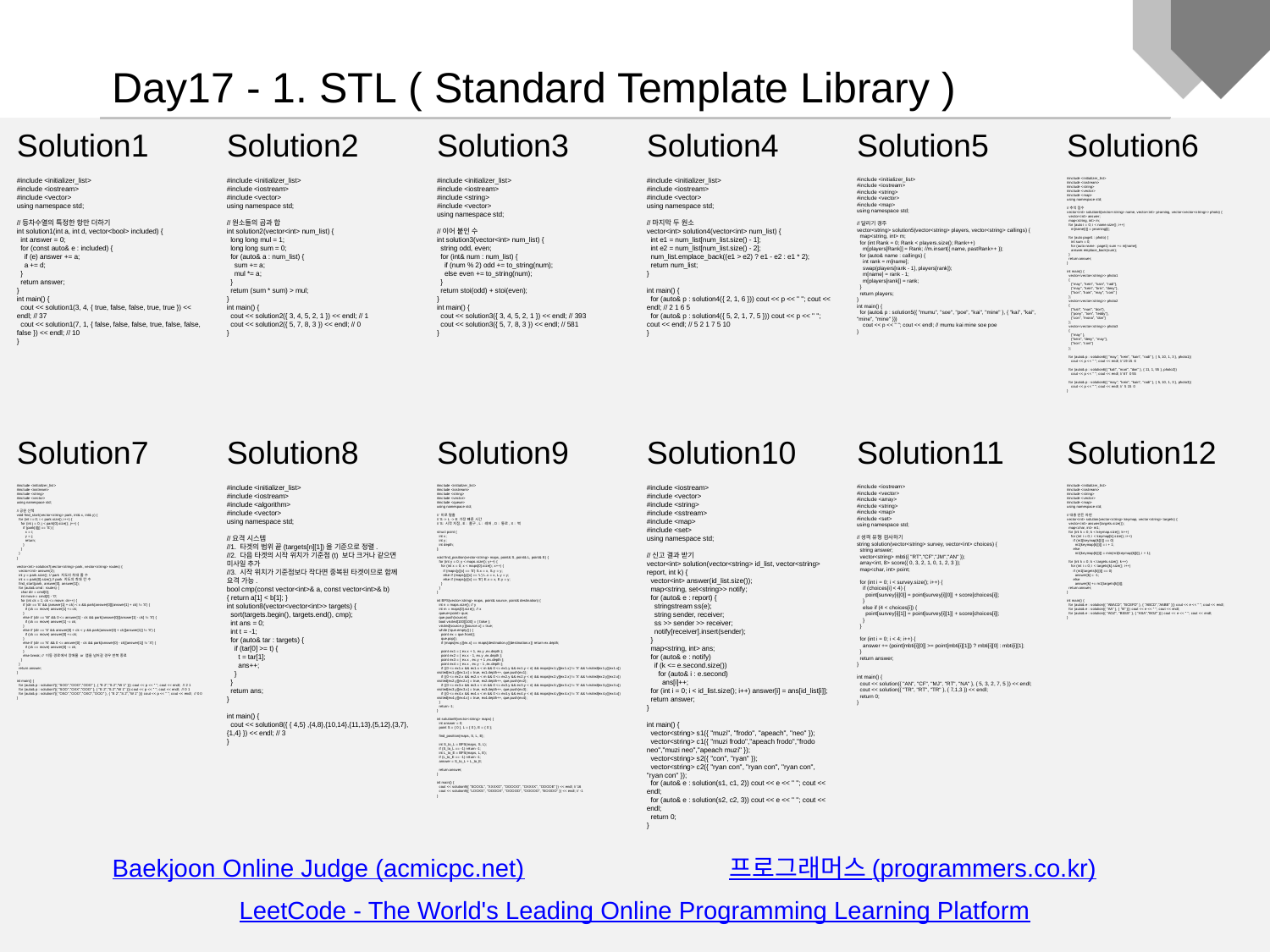

Day17 - 1. STL ( Standard Template Library )
Solution1
Solution2
Solution3
Solution4
Solution5
Solution6
#include <initializer_list>
#include <iostream>
#include <vector>
using namespace std;

//등차수열의 특정한 항만 더하기
int solution1(int a, int d, vector<bool> included) {
  int answer = 0;
  for (const auto& e : included) {
    if (e) answer += a;
    a += d;
  }
  return answer;
}
int main() {
  cout << solution1(3, 4, { true, false, false, true, true }) << endl; // 37
  cout << solution1(7, 1, { false, false, false, true, false, false, false }) << endl; // 10
}
#include <initializer_list>
#include <iostream>
#include <vector>
using namespace std;

//원소들의 곱과 합
int solution2(vector<int> num_list) {
  long long mul = 1;
  long long sum = 0;
  for (auto& a : num_list) {
    sum += a;
    mul *= a;
  }
  return (sum * sum) > mul;
}
int main() {
  cout << solution2({ 3, 4, 5, 2, 1 }) << endl; // 1
  cout << solution2({ 5, 7, 8, 3 }) << endl; // 0
}
#include <initializer_list>
#include <iostream>
#include <string>
#include <vector>
using namespace std;

//이어 붙인 수
int solution3(vector<int> num_list) {
  string odd, even;
  for (int& num : num_list) {
    if (num % 2) odd += to_string(num);
    else even += to_string(num);
  }
  return stoi(odd) + stoi(even);
}
int main() {
  cout << solution3({ 3, 4, 5, 2, 1 }) << endl; // 393
  cout << solution3({ 5, 7, 8, 3 }) << endl; // 581
}
#include <initializer_list>
#include <iostream>
#include <vector>
using namespace std;

//마지막 두 원소
vector<int> solution4(vector<int> num_list) {
  int e1 = num_list[num_list.size() - 1];
  int e2 = num_list[num_list.size() - 2];
  num_list.emplace_back((e1 > e2) ? e1 - e2 : e1 * 2);
  return num_list;
}

int main() {
  for (auto& p : solution4({ 2, 1, 6 })) cout << p << " "; cout << endl; // 2 1 6 5
  for (auto& p : solution4({ 5, 2, 1, 7, 5 })) cout << p << " "; cout << endl; // 5 2 1 7 5 10
}
#include <initializer_list>
#include <iostream>
#include <string>
#include <vector>
#include <map>
using namespace std;

//달리기 경주
vector<string> solution5(vector<string> players, vector<string> callings) {
  map<string, int> m;
  for (int Rank = 0; Rank < players.size(); Rank++)
    m[players[Rank]] = Rank; //m.insert({ name, pastRank++ });
  for (auto& name : callings) {
    int rank = m[name];
    swap(players[rank - 1], players[rank]);
    m[name] = rank - 1;
    m[players[rank]] = rank;
  }
  return players;
}
int main() {
  for (auto& p : solution5({ "mumu", "soe", "poe", "kai", "mine" }, { "kai", "kai", "mine", "mine" }))
    cout << p << " "; cout << endl; // mumu kai mine soe poe
}
#include <initializer_list>
#include <iostream>
#include <string>
#include <vector>
#include <map>
using namespace std;

//추억 점수
vector<int> solution6(vector<string> name, vector<int> yearning, vector<vector<string>> photo) {
  vector<int> answer;
  map<string, int> m;
  for (auto i = 0; i < name.size(); i++)
    m[name[i]] = yearning[i];

  for (auto page1 : photo) {
    int sum = 0;
    for (auto name : page1) sum += m[name];
    answer.emplace_back(sum);
  }
  return answer;
}

int main() {
  vector<vector<string>> photo1
  {
    {"may", "kein", "kain", "radi"},
    {"may", "kein", "brin", "deny"},
    {"kon", "kain", "may", "coni" }
  };
  vector<vector<string>> photo2
  {
    {"kali", "mari", "don"},
    {"pony", "tom", "teddy"},
    {"con", "mona", "don"}
  };
  vector<vector<string>> photo3
  {
    {"may" },
    {"kein", "deny", "may"},
    {"kon", "coni"}
  };

  for (auto& p : solution6({ "may", "kein", "kain", "radi" }, { 5, 10, 1, 3 }, photo1))
    cout << p << " "; cout << endl; // 19 15  6

  for (auto& p : solution6({ "kali", "mari", "don" }, { 11, 1, 55 }, photo2))
    cout << p << " "; cout << endl; // 67  0 55

  for (auto& p : solution6({ "may", "kein", "kain", "radi" }, { 5, 10, 1, 3 }, photo3))
    cout << p << " "; cout << endl; //  5 15  0
}
Solution7
Solution8
Solution9
Solution10
Solution11
Solution12
#include <initializer_list>
#include <iostream>
#include <string>
#include <vector>
using namespace std;

//공원 산책
void find_start(vector<string> park, int& x, int& y) {
  for (int i = 0; i < park.size(); i++) {
    for (int j = 0; j < park[0].size(); j++) {
      if (park[i][j] == 'S') {
        x = i;
        y = j;
        return;
      }
    }
  }
}

vector<int> solution7(vector<string> park, vector<string> routes) {
  vector<int> answer(2);
  int y = park.size(); // park 지도의 최대 줄 수
  int x = park[0].size();// park 지도의 최대 칸 수
  find_start(park, answer[0], answer[1]);
  for (auto& cmd : routes) {
    char dir = cmd[0];
    int move = cmd[2] - '0';
    for (int ck = 1; ck <= move; ck++) {
      if (dir == 'E' && (answer[1] + ck) < x && park[answer[0]][answer[1] + ck] != 'X') {
        if (ck == move) answer[1] += ck;
      }
      else if (dir == 'W' && 0 <= answer[1] - ck && park[answer[0]][answer[1] - ck] != 'X') {
        if (ck == move) answer[1] -= ck;
      }
      else if (dir == 'S' && answer[0] + ck < y && park[answer[0] + ck][answer[1]] != 'X') {
        if (ck == move) answer[0] += ck;
      }
      else if (dir == 'N' && 0 <= answer[0] - ck && park[answer[0] - ck][answer[1]] != 'X') {
        if (ck == move) answer[0] -= ck;
      }
      else break; // 이동 경로에서 장애물 or 맵을 넘어갈 경우 반복 종료
    }
  }
  return answer;
}

int main() {
  for (auto& p : solution7({ "SOO","OOO","OOO" }, { "E 2","S 2","W 1" })) cout << p << " "; cout << endl;  // 2 1
  for (auto& p : solution7({ "SOO","OXX","OOO" }, { "E 2","S 2","W 1" })) cout << p << " "; cout << endl;  // 0 1
  for (auto& p : solution7({ "OSO","OOO","OXO","OOO" }, { "E 2","S 2","W 1" })) cout << p << " "; cout << endl;  // 0 0
}
#include <initializer_list>
#include <iostream>
#include <algorithm>
#include <vector>
using namespace std;

//요격 시스템
//1. 타겟의 범위 끝(targets[n][1])을 기준으로 정렬.
//2. 다음 타겟의 시작 위치가 기준점(t) 보다 크거나 같으면 미사일 추가
//3. 시작 위치가 기준점보다 작다면 중복된 타겟이므로 함께 요격 가능.
bool cmp(const vector<int>& a, const vector<int>& b) { return a[1] < b[1]; }
int solution8(vector<vector<int>> targets) {
  sort(targets.begin(), targets.end(), cmp);
  int ans = 0;
  int t = -1;
  for (auto& tar : targets) {
    if (tar[0] >= t) {
      t = tar[1];
      ans++;
    }
  }
  return ans;
}

int main() {
  cout << solution8({ { 4,5} ,{4,8},{10,14},{11,13},{5,12},{3,7},{1,4} }) << endl; // 3
}
#include <initializer_list>
#include <iostream>
#include <string>
#include <vector>
#include <queue>
using namespace std;

// 미로 탈출
// S -> L -> E 가장 빠른 시간
// S: 시작 지점, E : 출구, L : 레버, O : 통로, X : 벽

struct point {
  int x;
  int y;
  int depth;
};

void find_position(vector<string> maps, point& S, point& L, point& E) {
  for (int y = 0; y < maps.size(); y++) {
    for (int x = 0; x < maps[0].size(); x++) {
      if (maps[y][x] == 'S') S.x = x, S.y = y;
      else if (maps[y][x] == 'L') L.x = x, L.y = y;
      else if (maps[y][x] == 'E') E.x = x, E.y = y;
    }
  }
}

int BFS(vector<string> maps, point& source, point& destination) {
  int n = maps.size(); // y
  int m = maps[0].size(); // x
  queue<point> que;
  que.push(source);
  bool visited[100][100] = { false };
  visited[source.y][source.x] = true;
  while (!que.empty()) {
    point ex = que.front();
    que.pop();
    if (maps[ex.y][ex.x] == maps[destination.y][destination.x]) return ex.depth;

    point ex1 = { ex.x + 1, ex.y ,ex.depth };
    point ex2 = { ex.x - 1, ex.y ,ex.depth };
    point ex3 = { ex.x , ex.y + 1 ,ex.depth };
    point ex4 = { ex.x , ex.y - 1 ,ex.depth };
    if ((0 <= ex1.x && ex1.x < m && 0 <= ex1.y && ex1.y < n) && maps[ex1.y][ex1.x] != 'X' && !visited[ex1.y][ex1.x]) visited[ex1.y][ex1.x] = true, ex1.depth++, que.push(ex1);
    if ((0 <= ex2.x && ex2.x < m && 0 <= ex2.y && ex2.y < n) && maps[ex2.y][ex2.x] != 'X' && !visited[ex2.y][ex2.x]) visited[ex2.y][ex2.x] = true, ex2.depth++, que.push(ex2);
    if ((0 <= ex3.x && ex3.x < m && 0 <= ex3.y && ex3.y < n) && maps[ex3.y][ex3.x] != 'X' && !visited[ex3.y][ex3.x]) visited[ex3.y][ex3.x] = true, ex3.depth++, que.push(ex3);
    if ((0 <= ex4.x && ex4.x < m && 0 <= ex4.y && ex4.y < n) && maps[ex4.y][ex4.x] != 'X' && !visited[ex4.y][ex4.x]) visited[ex4.y][ex4.x] = true, ex4.depth++, que.push(ex4);
  }
  return -1;
}

int solution9(vector<string> maps) {
  int answer = 0;
  point S = { 0 }, L = { 0 }, E = { 0 };

  find_position(maps, S, L, E);

  int S_to_L = BFS(maps, S, L);
  if (S_to_L == -1) return -1;
  int L_to_E = BFS(maps, L, E);
  if (L_to_E == -1) return -1;
  answer = S_to_L + L_to_E;

  return answer;
}

int main() {
  cout << solution9({ "SOOOL", "XXXXO", "OOOOO", "OXXXX", "OOOOE" }) << endl; // 16
  cout << solution9({ "LOOXS", "OOOOX", "OOOOO", "OOOOO", "EOOOO" }) << endl; // -1
}
#include <iostream>
#include <vector>
#include <string>
#include <sstream>
#include <map>
#include <set>
using namespace std;

//신고 결과 받기
vector<int> solution(vector<string> id_list, vector<string> report, int k) {
  vector<int> answer(id_list.size());
  map<string, set<string>> notify;
  for (auto& e : report) {
    stringstream ss(e);
    string sender, receiver;
    ss >> sender >> receiver;
    notify[receiver].insert(sender);
  }
  map<string, int> ans;
  for (auto& e : notify)
    if (k <= e.second.size())
      for (auto& i : e.second)
        ans[i]++;
  for (int i = 0; i < id_list.size(); i++) answer[i] = ans[id_list[i]];
  return answer;
}

int main() {
  vector<string> s1({ "muzi", "frodo", "apeach", "neo" });
  vector<string> c1({ "muzi frodo","apeach frodo","frodo neo","muzi neo","apeach muzi" });
  vector<string> s2({ "con", "ryan" });
  vector<string> c2({ "ryan con", "ryan con", "ryan con", "ryan con" });
  for (auto& e : solution(s1, c1, 2)) cout << e << " "; cout << endl;
  for (auto& e : solution(s2, c2, 3)) cout << e << " "; cout << endl;
  return 0;
}
#include <iostream>
#include <vector>
#include <array>
#include <string>
#include <map>
#include <set>
using namespace std;

//성격 유형 검사하기
string solution(vector<string> survey, vector<int> choices) {
  string answer;
  vector<string> mbti({ "RT","CF","JM","AN" });
  array<int, 8> score({ 0, 3, 2, 1, 0, 1, 2, 3 });
  map<char, int> point;

  for (int i = 0; i < survey.size(); i++) {
    if (choices[i] < 4) {
      point[survey[i][0]] = point[survey[i][0]] + score[choices[i]];
    }
    else if (4 < choices[i]) {
      point[survey[i][1]] = point[survey[i][1]] + score[choices[i]];
    }
  }

  for (int i = 0; i < 4; i++) {
    answer += (point[mbti[i][0]] >= point[mbti[i][1]]) ? mbti[i][0] : mbti[i][1];
  }
  return answer;
}

int main() {
  cout << solution({ "AN", "CF", "MJ", "RT", "NA" }, { 5, 3, 2, 7, 5 }) << endl;
  cout << solution({ "TR", "RT", "TR" }, { 7,1,3 }) << endl;
  return 0;
}
#include <initializer_list>
#include <iostream>
#include <string>
#include <vector>
#include <map>
using namespace std;

//대충 만든 자판
vector<int> solution(vector<string> keymap, vector<string> targets) {
  vector<int> answer(targets.size());
  map<char, int> m1;
  for (int k = 0; k < keymap.size(); k++)
    for (int i = 0; i < keymap[k].size(); i++)
      if (m1[keymap[k][i]] == 0)
        m1[keymap[k][i]] = i + 1;
      else
        m1[keymap[k][i]] = min(m1[keymap[k][i]], i + 1);

  for (int k = 0; k < targets.size(); k++)
    for (int i = 0; i < targets[k].size(); i++)
      if (m1[targets[k][i]] == 0)
        answer[k] = -1;
      else
        answer[k] += m1[targets[k][i]];
  return answer;
}

int main() {
  for (auto& e : solution({ "ABACD", "BCEFD" }, { "ABCD","AABB" })) cout << e << " "; cout << endl;
  for (auto& e : solution({ "AA" }, { "B" })) cout << e << " "; cout << endl;
  for (auto& e : solution({ "AGZ", "BSSS" }, { "ASA","BGZ" })) cout << e << " "; cout << endl;
}
프로그래머스 (programmers.co.kr)
Baekjoon Online Judge (acmicpc.net)
LeetCode - The World's Leading Online Programming Learning Platform